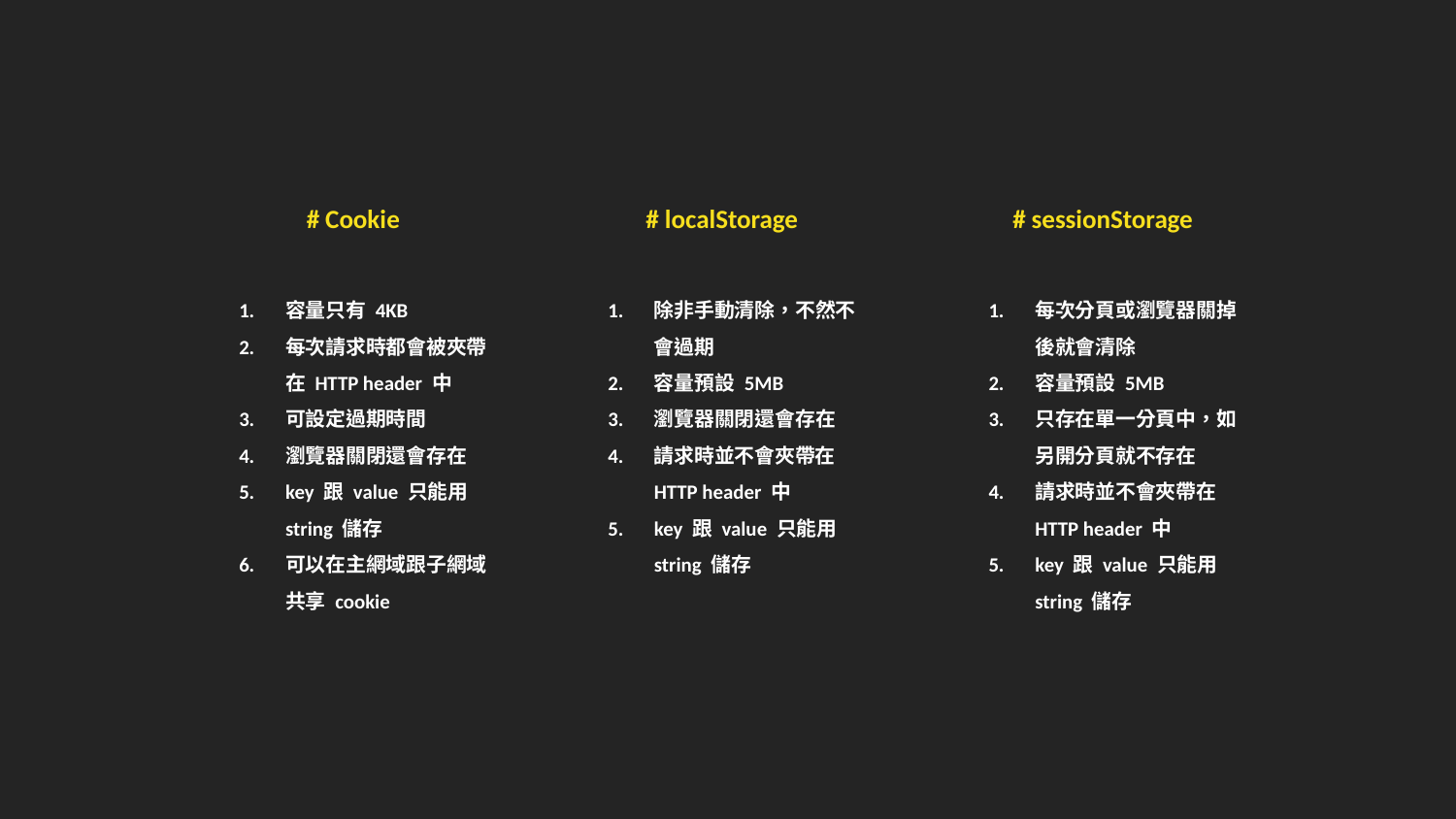

# Cookie
# localStorage
# sessionStorage
除非手動清除，不然不會過期
容量預設 5MB
瀏覽器關閉還會存在
請求時並不會夾帶在 HTTP header 中
key 跟 value 只能用 string 儲存
容量只有 4KB
每次請求時都會被夾帶在 HTTP header 中
可設定過期時間
瀏覽器關閉還會存在
key 跟 value 只能用 string 儲存
可以在主網域跟子網域共享 cookie
每次分頁或瀏覽器關掉後就會清除
容量預設 5MB
只存在單一分頁中，如另開分頁就不存在
請求時並不會夾帶在 HTTP header 中
key 跟 value 只能用 string 儲存